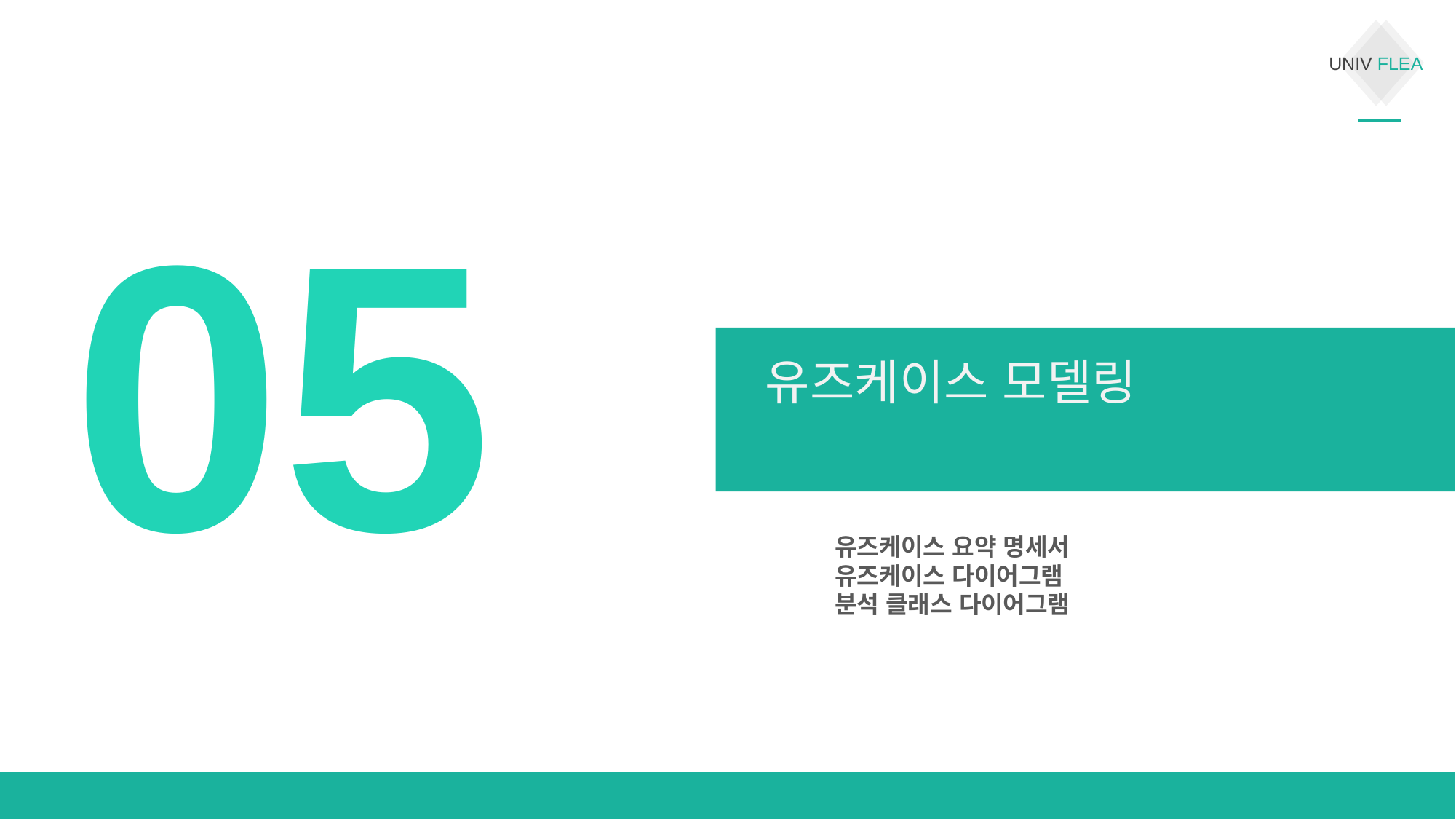

05

유즈케이스 모델링
유즈케이스 요약 명세서
유즈케이스 다이어그램
분석 클래스 다이어그램